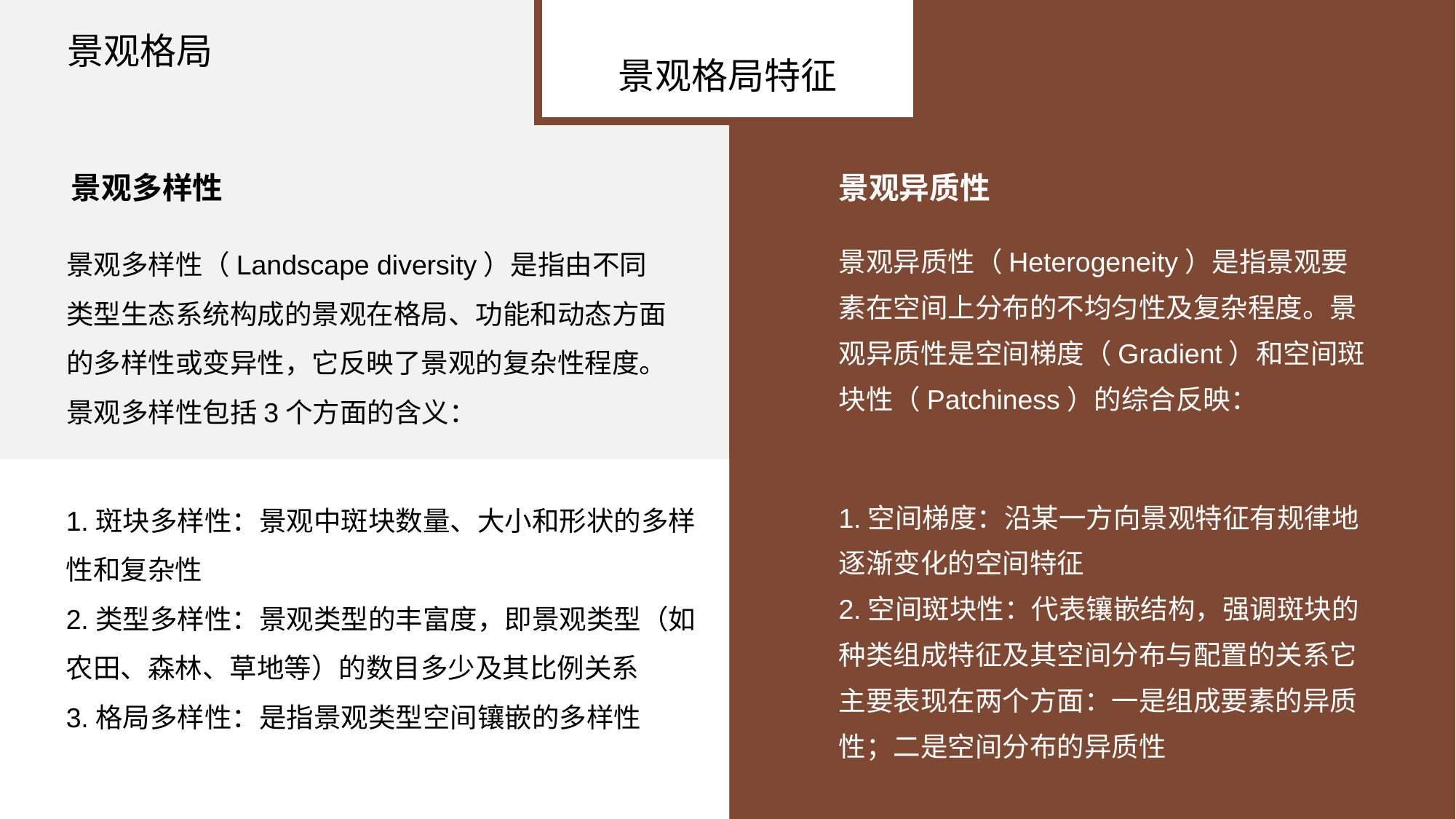

景观格局
景观格局特征
景观多样性
景观异质性
景观多样性（Landscape diversity）是指由不同类型生态系统构成的景观在格局、功能和动态方面的多样性或变异性，它反映了景观的复杂性程度。景观多样性包括3个方面的含义：
景观异质性（Heterogeneity）是指景观要素在空间上分布的不均匀性及复杂程度。景观异质性是空间梯度（Gradient）和空间斑块性（Patchiness）的综合反映：

1.斑块多样性：景观中斑块数量、大小和形状的多样性和复杂性
2.类型多样性：景观类型的丰富度，即景观类型（如农田、森林、草地等）的数目多少及其比例关系
3.格局多样性：是指景观类型空间镶嵌的多样性
1.空间梯度：沿某一方向景观特征有规律地逐渐变化的空间特征
2.空间斑块性：代表镶嵌结构，强调斑块的种类组成特征及其空间分布与配置的关系它主要表现在两个方面：一是组成要素的异质性；二是空间分布的异质性